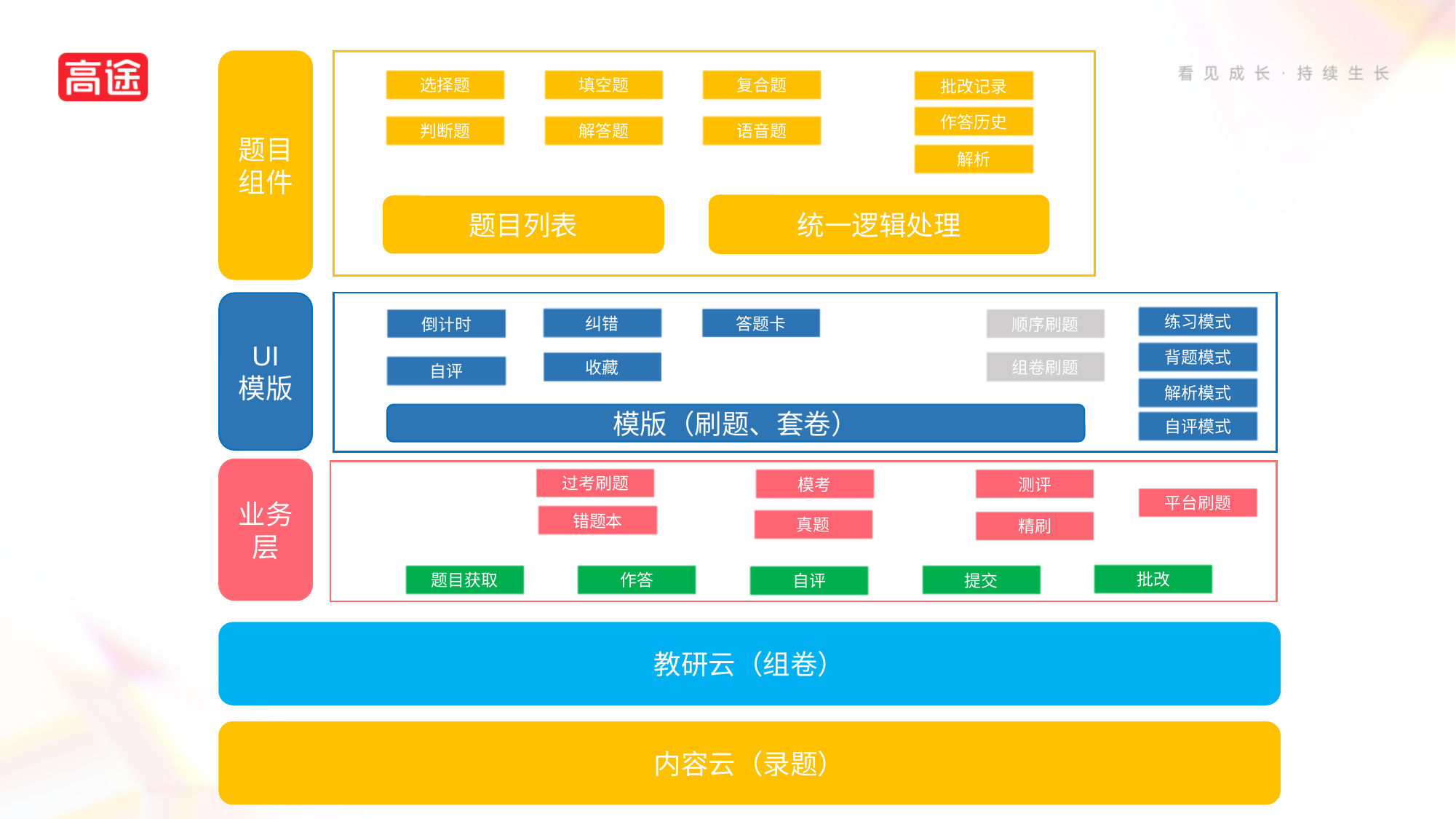

题目组件

选择题
填空题
复合题
批改记录
作答历史
判断题
解答题
语音题
解析
统一逻辑处理
题目列表

UI
模版
练习模式
答题卡
纠错
倒计时
顺序刷题
背题模式
收藏
组卷刷题
自评
解析模式
模版（刷题、套卷）
自评模式
业务层

过考刷题
模考
测评
平台刷题
错题本
真题
精刷
批改
作答
题目获取
提交
自评
教研云（组卷）
内容云（录题）